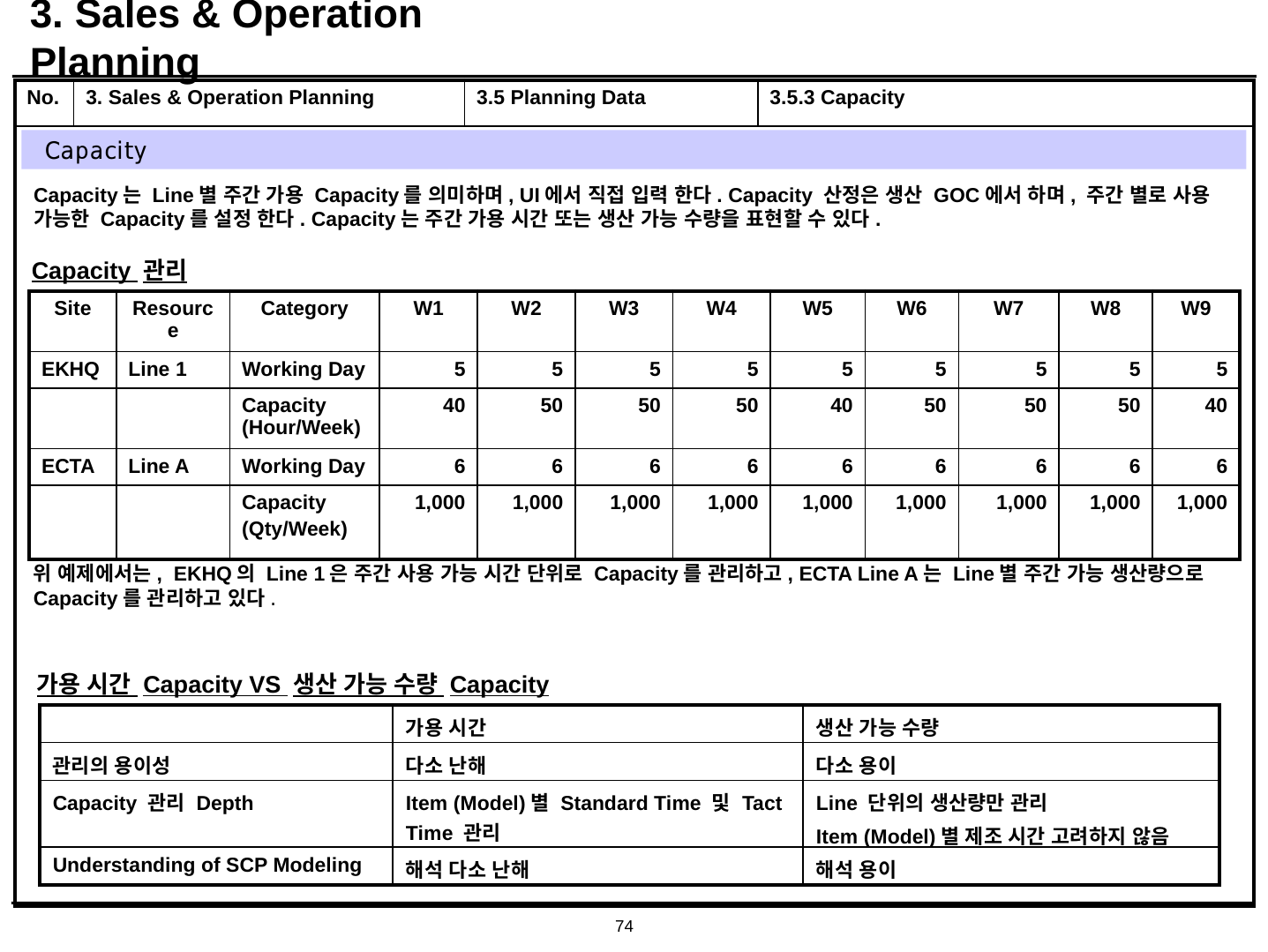

# 3. Sales & Operation Planning
| No. | 3. Sales & Operation Planning | 3.5 Planning Data | 3.5.3 Capacity |
| --- | --- | --- | --- |
|  |  |  |  |
Capacity
Capacity는 Line별 주간 가용 Capacity를 의미하며, UI에서 직접 입력 한다. Capacity 산정은 생산 GOC에서 하며, 주간 별로 사용 가능한 Capacity를 설정 한다. Capacity는 주간 가용 시간 또는 생산 가능 수량을 표현할 수 있다.
Capacity 관리
| Site | Resource | Category | W1 | W2 | W3 | W4 | W5 | W6 | W7 | W8 | W9 |
| --- | --- | --- | --- | --- | --- | --- | --- | --- | --- | --- | --- |
| EKHQ | Line 1 | Working Day | 5 | 5 | 5 | 5 | 5 | 5 | 5 | 5 | 5 |
|  |  | Capacity (Hour/Week) | 40 | 50 | 50 | 50 | 40 | 50 | 50 | 50 | 40 |
| ECTA | Line A | Working Day | 6 | 6 | 6 | 6 | 6 | 6 | 6 | 6 | 6 |
|  |  | Capacity (Qty/Week) | 1,000 | 1,000 | 1,000 | 1,000 | 1,000 | 1,000 | 1,000 | 1,000 | 1,000 |
위 예제에서는,  EKHQ의 Line 1은 주간 사용 가능 시간 단위로 Capacity를 관리하고, ECTA Line A는 Line별 주간 가능 생산량으로 Capacity를 관리하고 있다.
가용 시간 Capacity VS 생산 가능 수량 Capacity
|  | 가용 시간 | 생산 가능 수량 |
| --- | --- | --- |
| 관리의 용이성 | 다소 난해 | 다소 용이 |
| Capacity 관리 Depth | Item (Model)별 Standard Time 및 Tact Time 관리 | Line 단위의 생산량만 관리 Item (Model)별 제조 시간 고려하지 않음 |
| Understanding of SCP Modeling | 해석 다소 난해 | 해석 용이 |
74